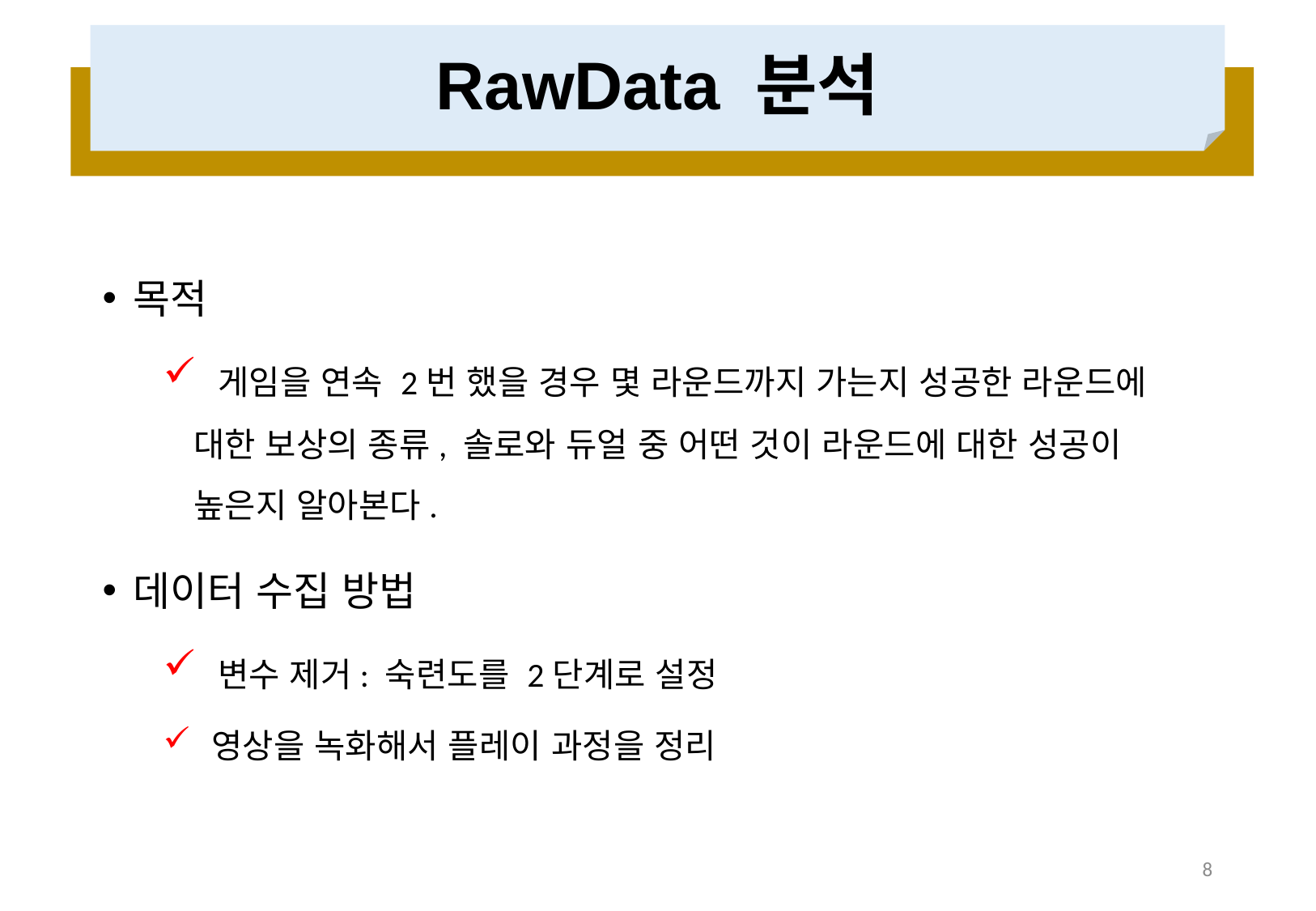

# RawData 분석
목적
 게임을 연속 2번 했을 경우 몇 라운드까지 가는지 성공한 라운드에 대한 보상의 종류, 솔로와 듀얼 중 어떤 것이 라운드에 대한 성공이 높은지 알아본다.
데이터 수집 방법
 변수 제거: 숙련도를 2단계로 설정
 영상을 녹화해서 플레이 과정을 정리
8